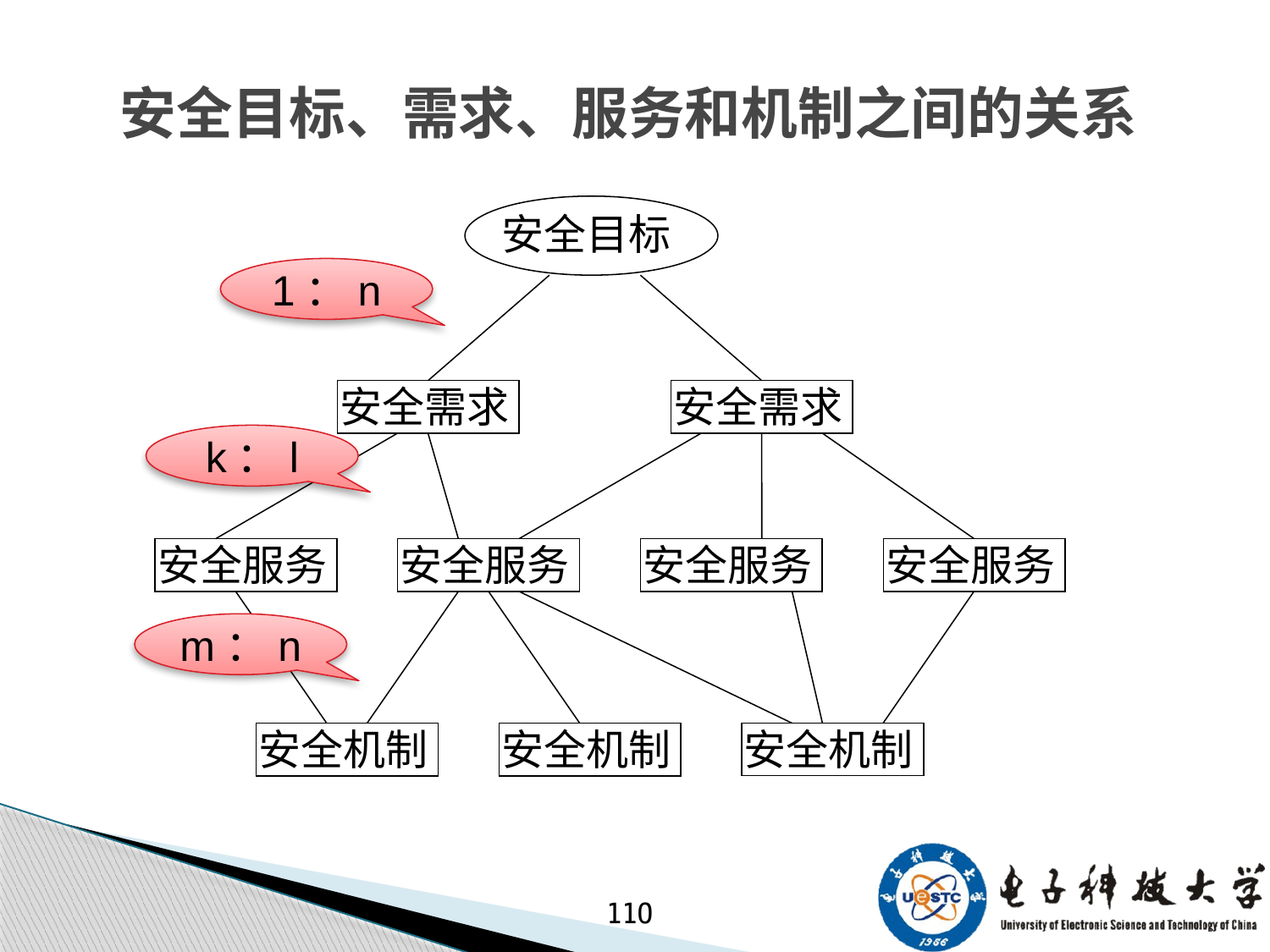

# 安全目标、需求、服务和机制之间的关系
安全目标

安全需求
安全需求

安全服务
安全服务
安全服务
安全服务

安全机制
安全机制
安全机制
1：n
k：l
m：n
110